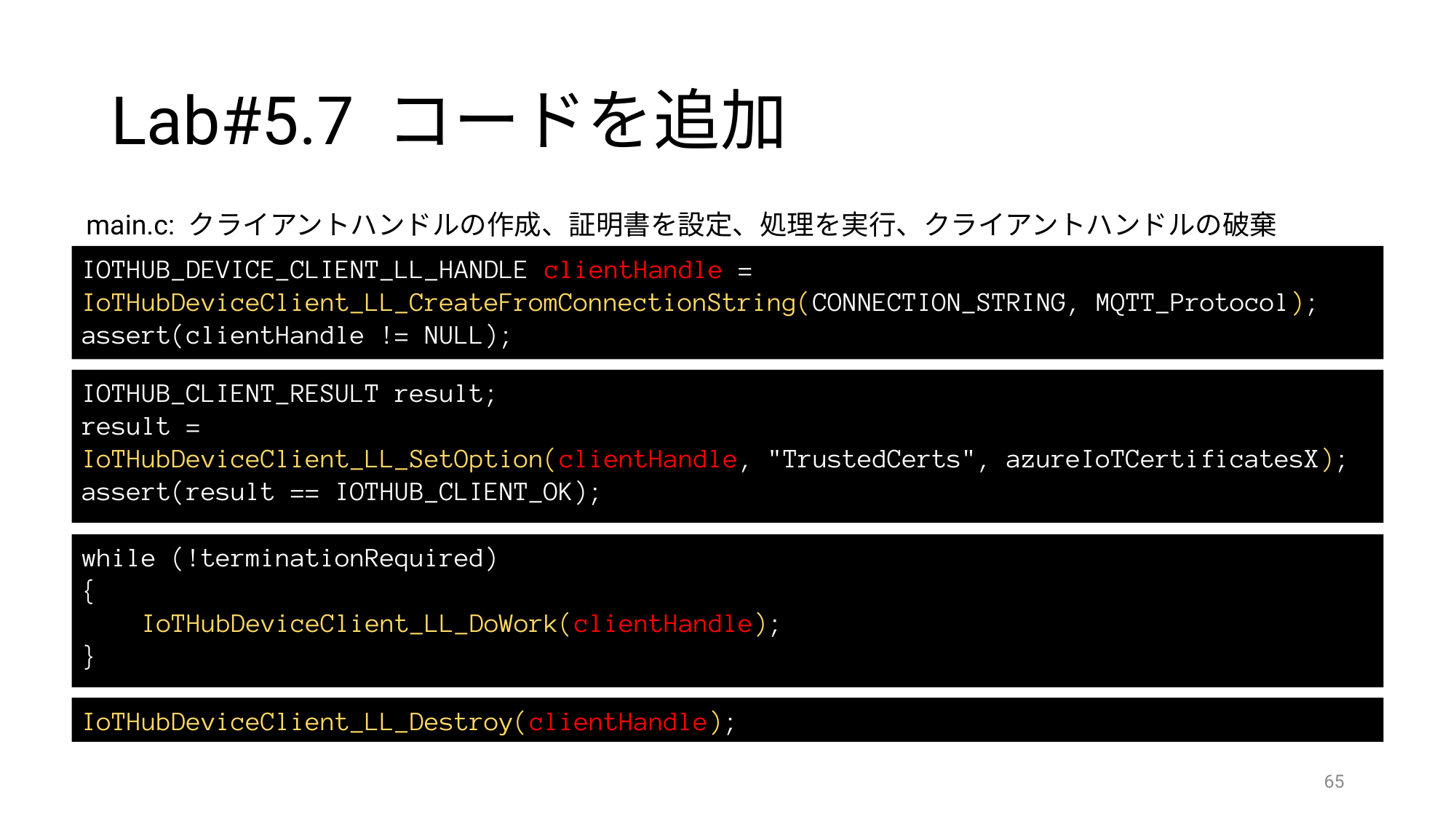

# Lab#5.7 コードを追加
main.c: クライアントハンドルの作成、証明書を設定、処理を実行、クライアントハンドルの破棄
IOTHUB_DEVICE_CLIENT_LL_HANDLE clientHandle =
IoTHubDeviceClient_LL_CreateFromConnectionString(CONNECTION_STRING, MQTT_Protocol);
assert(clientHandle != NULL);
IOTHUB_CLIENT_RESULT result;
result =
IoTHubDeviceClient_LL_SetOption(clientHandle, "TrustedCerts", azureIoTCertificatesX);
assert(result == IOTHUB_CLIENT_OK);
while (!terminationRequired)
{
    IoTHubDeviceClient_LL_DoWork(clientHandle);
}
IoTHubDeviceClient_LL_Destroy(clientHandle);
65